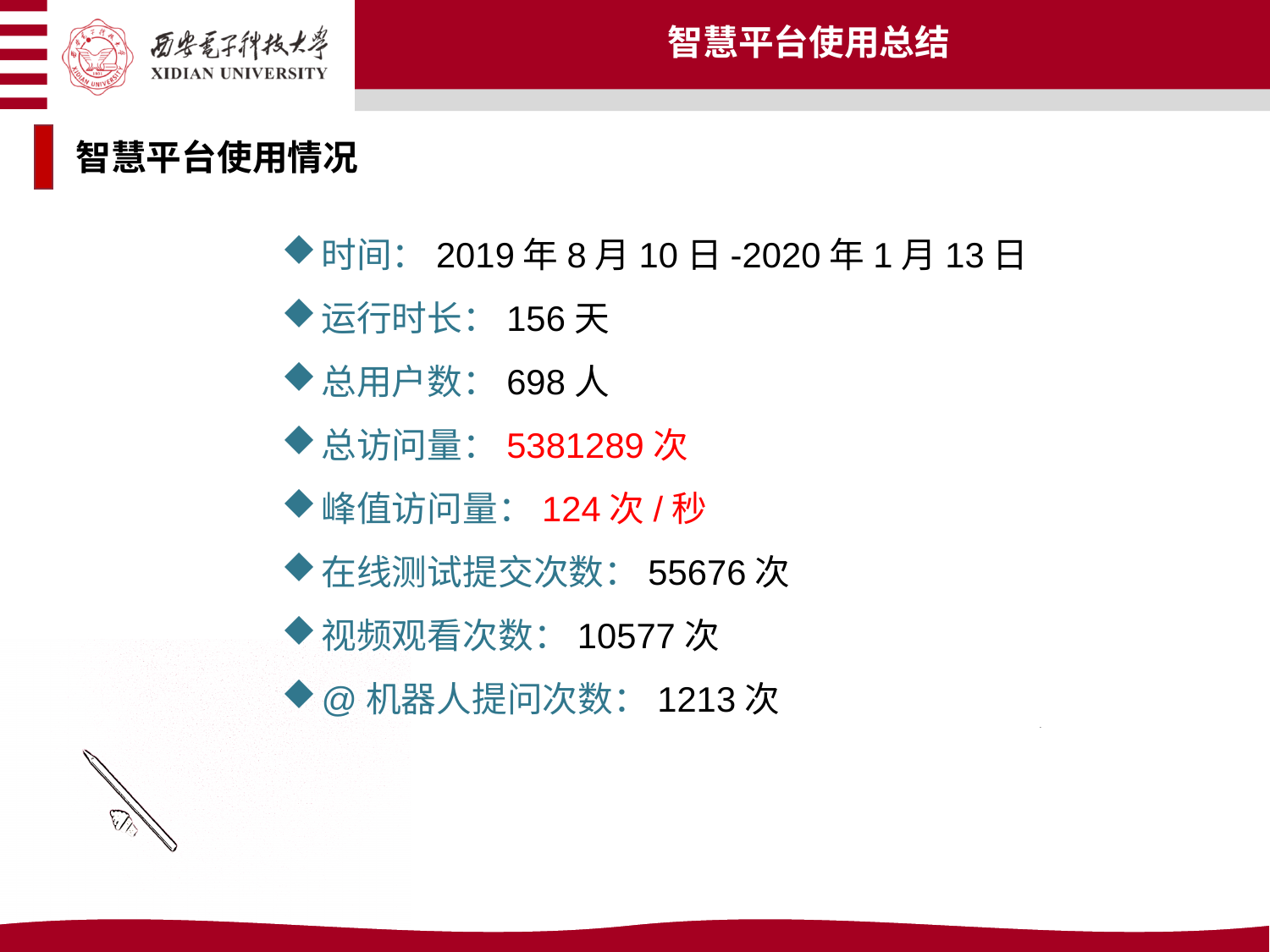

智慧平台使用总结

智慧平台使用情况
时间：2019年8月10日-2020年1月13日
运行时长：156天
总用户数：698人
总访问量：5381289次
峰值访问量：124次/秒
在线测试提交次数：55676次
视频观看次数：10577次
@机器人提问次数：1213次
.